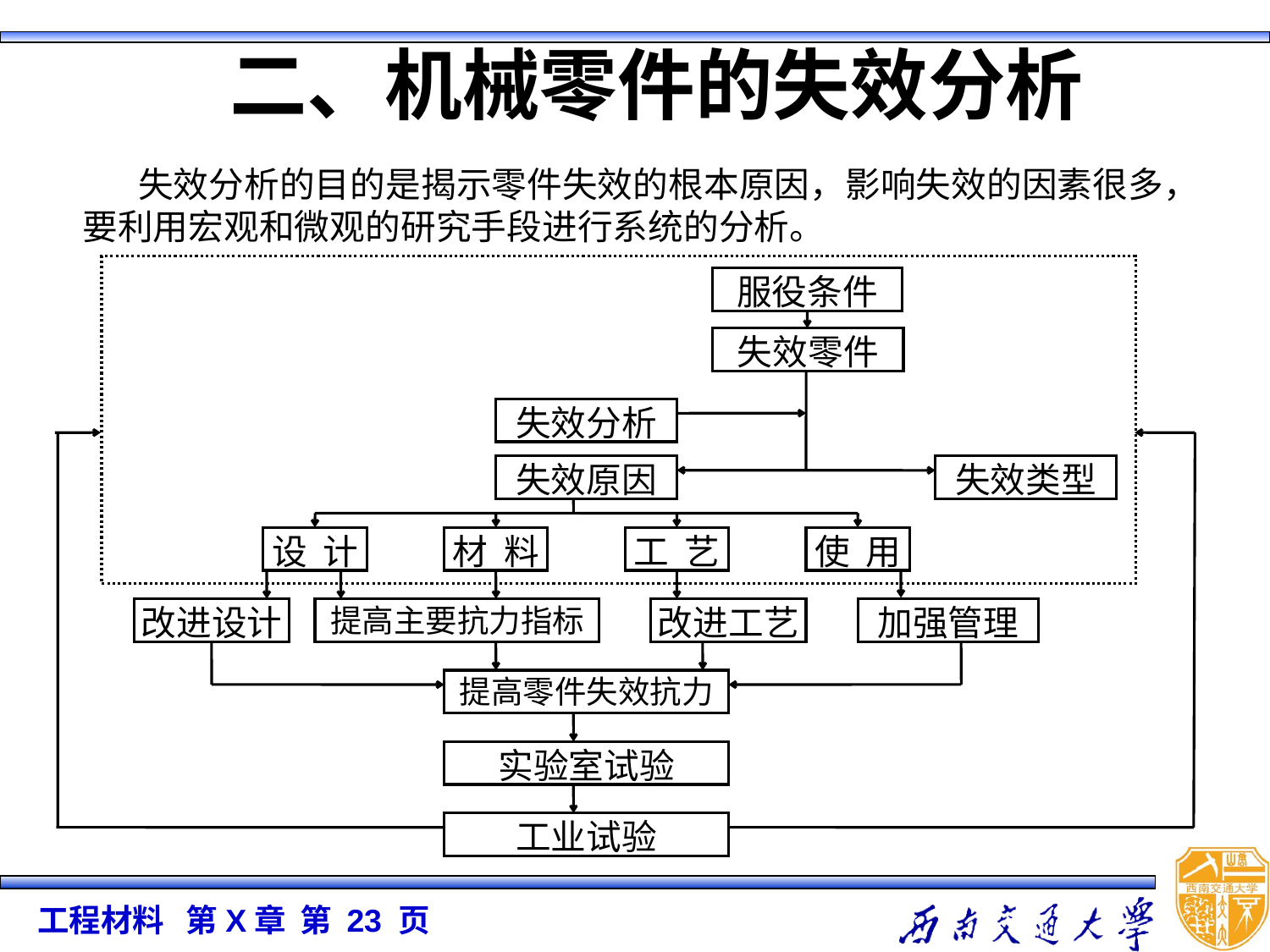

二、机械零件的失效分析
      失效分析的目的是揭示零件失效的根本原因，影响失效的因素很多，要利用宏观和微观的研究手段进行系统的分析。

服役条件

失效零件

失效分析

失效原因
失效类型

设  计
材  料
工  艺
使  用

改进设计
提高主要抗力指标
改进工艺
加强管理

提高零件失效抗力

实验室试验

工业试验